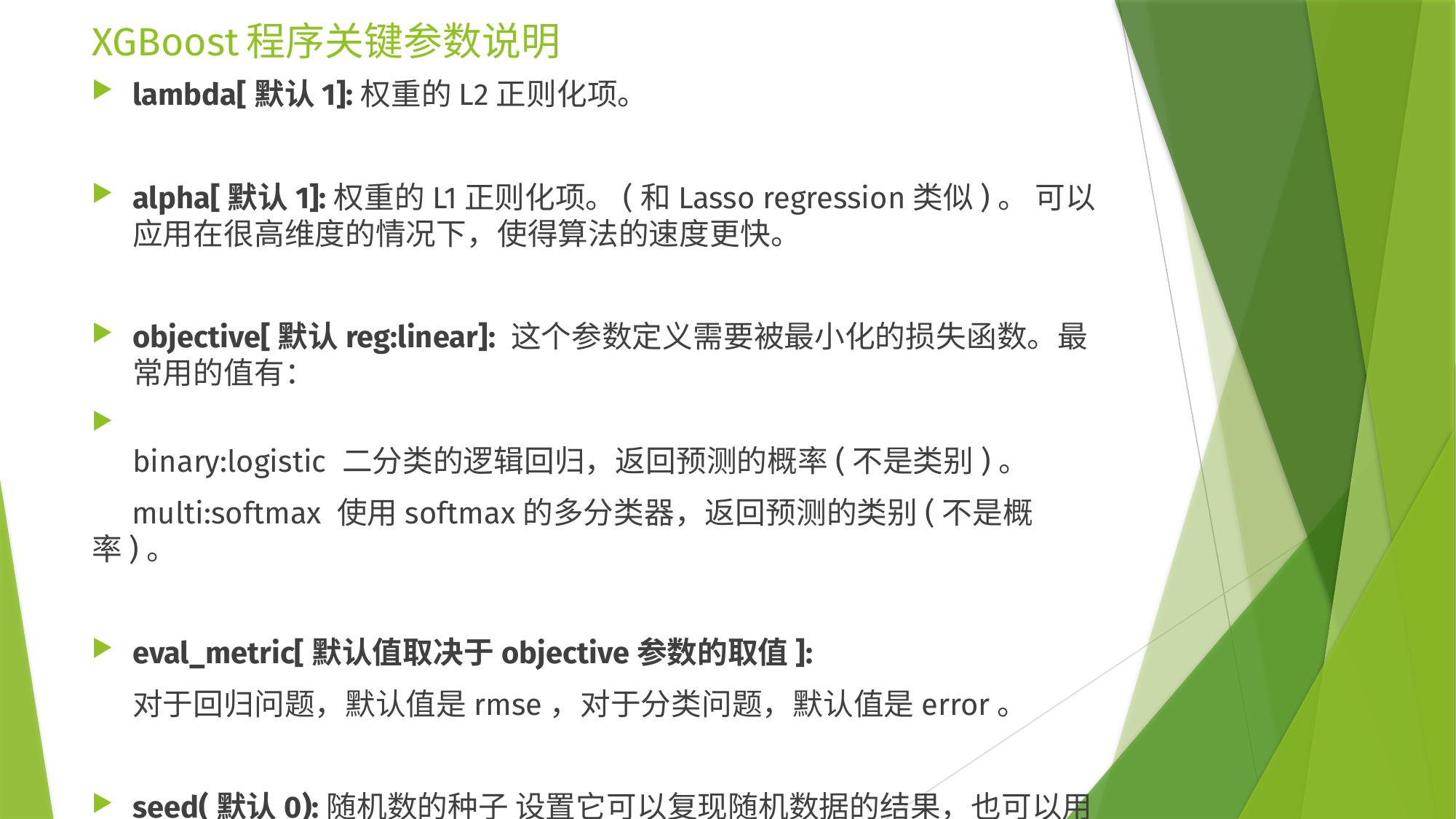

# XGBoost程序关键参数说明
lambda[默认1]:权重的L2正则化项。

alpha[默认1]:权重的L1正则化项。(和Lasso regression类似)。 可以应用在很高维度的情况下，使得算法的速度更快。

objective[默认reg:linear]: 这个参数定义需要被最小化的损失函数。最常用的值有：
binary:logistic 二分类的逻辑回归，返回预测的概率(不是类别)。
     multi:softmax 使用softmax的多分类器，返回预测的类别(不是概率)。

eval_metric[默认值取决于objective参数的取值]:
     对于回归问题，默认值是rmse，对于分类问题，默认值是error。

seed(默认0):随机数的种子 设置它可以复现随机数据的结果，也可以用于调整参数